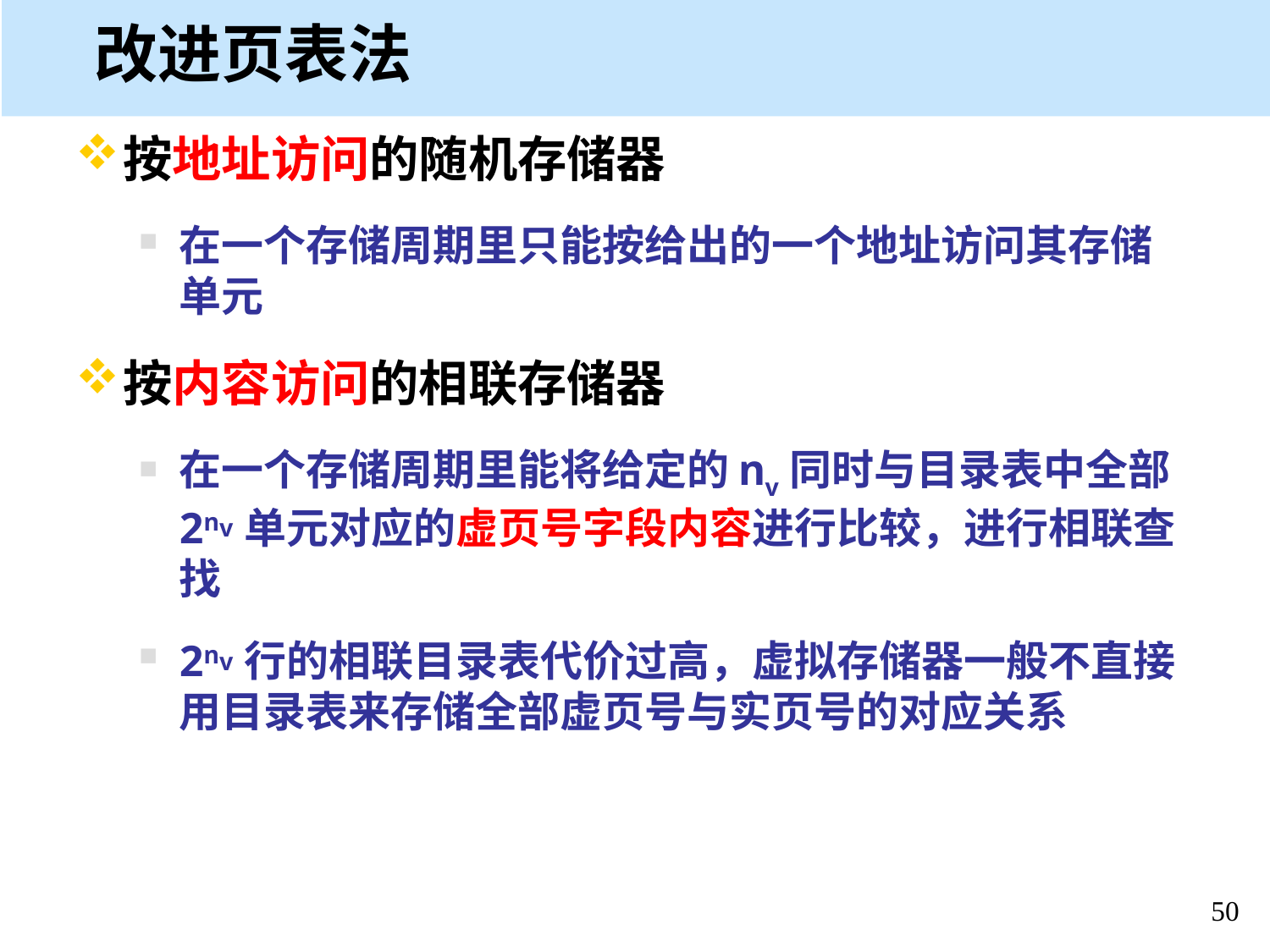

# 改进页表法
按地址访问的随机存储器
在一个存储周期里只能按给出的一个地址访问其存储单元
按内容访问的相联存储器
在一个存储周期里能将给定的nv同时与目录表中全部2nv单元对应的虚页号字段内容进行比较，进行相联查找
2nv行的相联目录表代价过高，虚拟存储器一般不直接用目录表来存储全部虚页号与实页号的对应关系